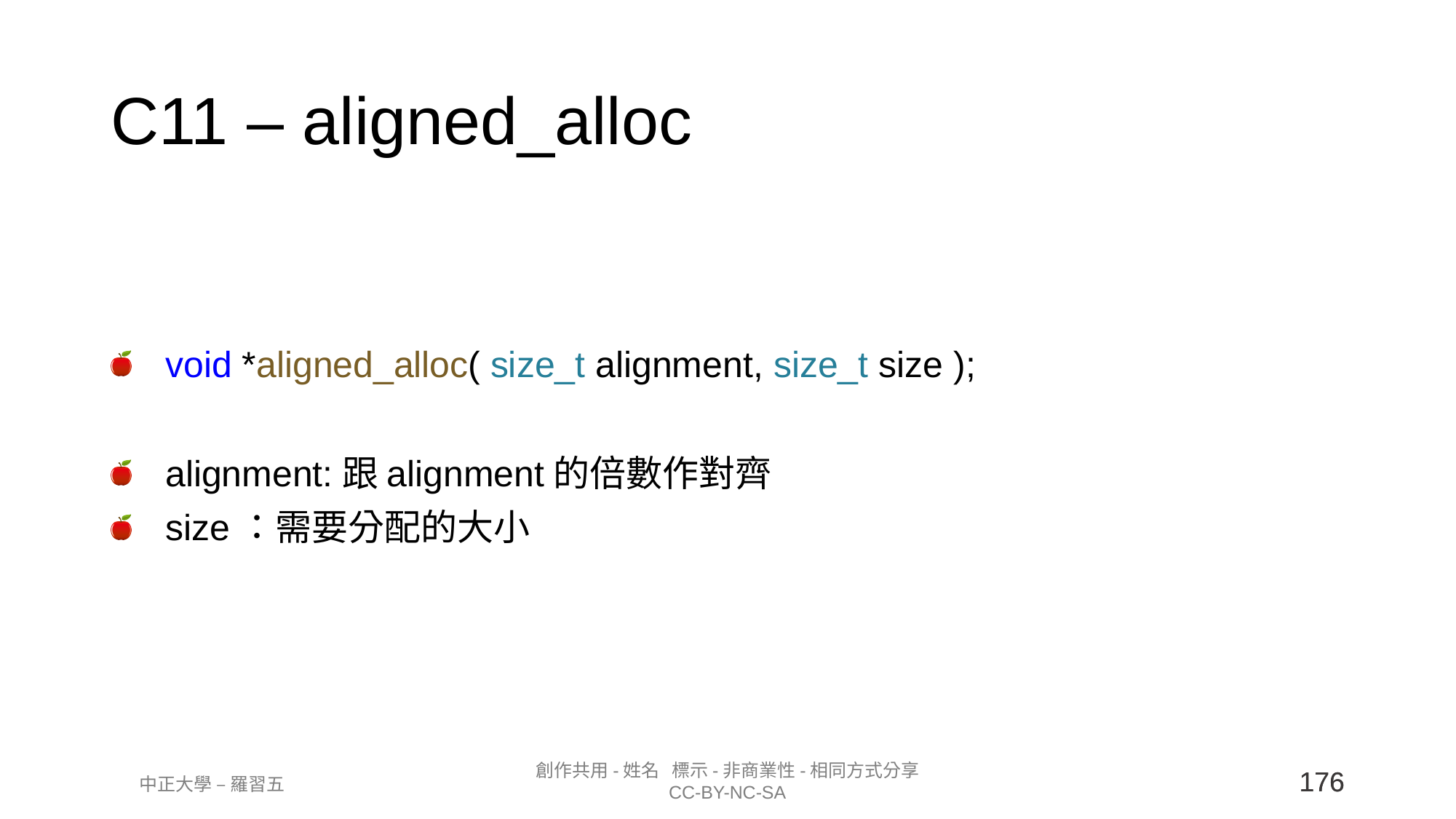

# C11 – aligned_alloc
void *aligned_alloc( size_t alignment, size_t size );

alignment:跟alignment的倍數作對齊
size：需要分配的大小